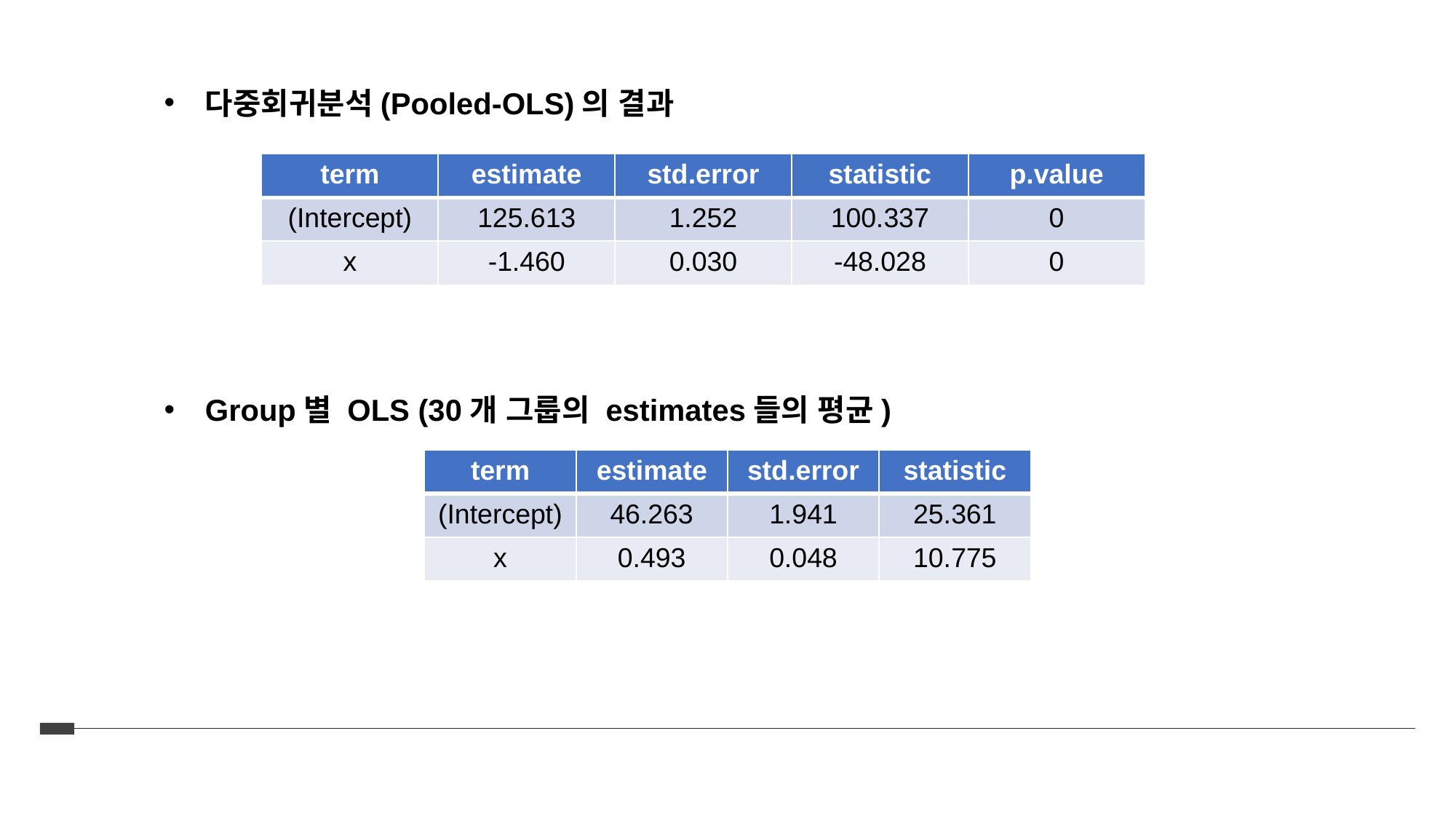

다중회귀분석(Pooled-OLS)의 결과
| term | estimate | std.error | statistic | p.value |
| --- | --- | --- | --- | --- |
| (Intercept) | 125.613 | 1.252 | 100.337 | 0 |
| x | -1.460 | 0.030 | -48.028 | 0 |
Group별 OLS (30개 그룹의 estimates들의 평균)
| term | estimate | std.error | statistic |
| --- | --- | --- | --- |
| (Intercept) | 46.263 | 1.941 | 25.361 |
| x | 0.493 | 0.048 | 10.775 |